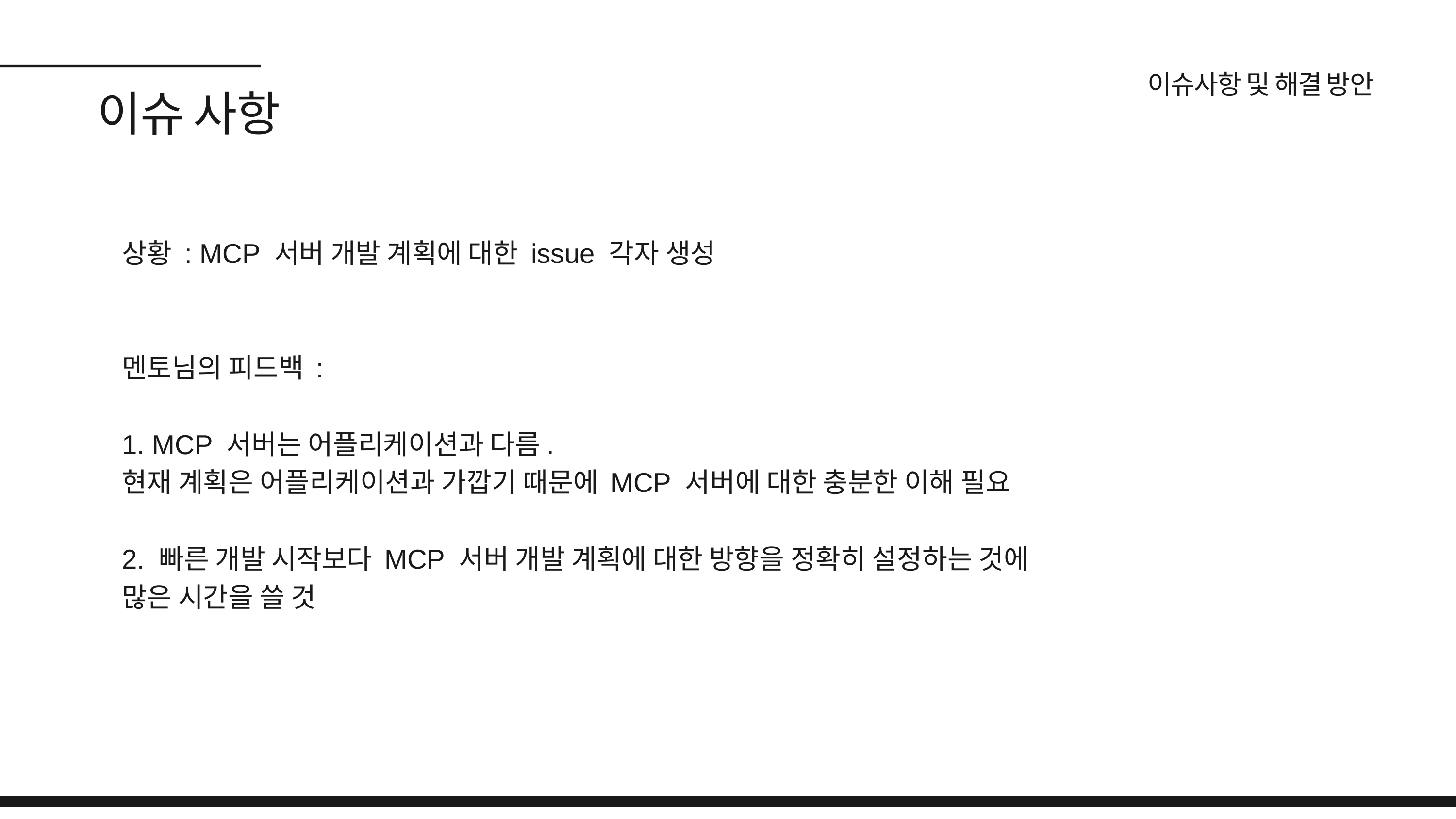

이슈사항 및 해결 방안

이슈 사항
상황 : MCP 서버 개발 계획에 대한 issue 각자 생성

멘토님의 피드백 :

1. MCP 서버는 어플리케이션과 다름.
현재 계획은 어플리케이션과 가깝기 때문에 MCP 서버에 대한 충분한 이해 필요

2. 빠른 개발 시작보다 MCP 서버 개발 계획에 대한 방향을 정확히 설정하는 것에
많은 시간을 쓸 것